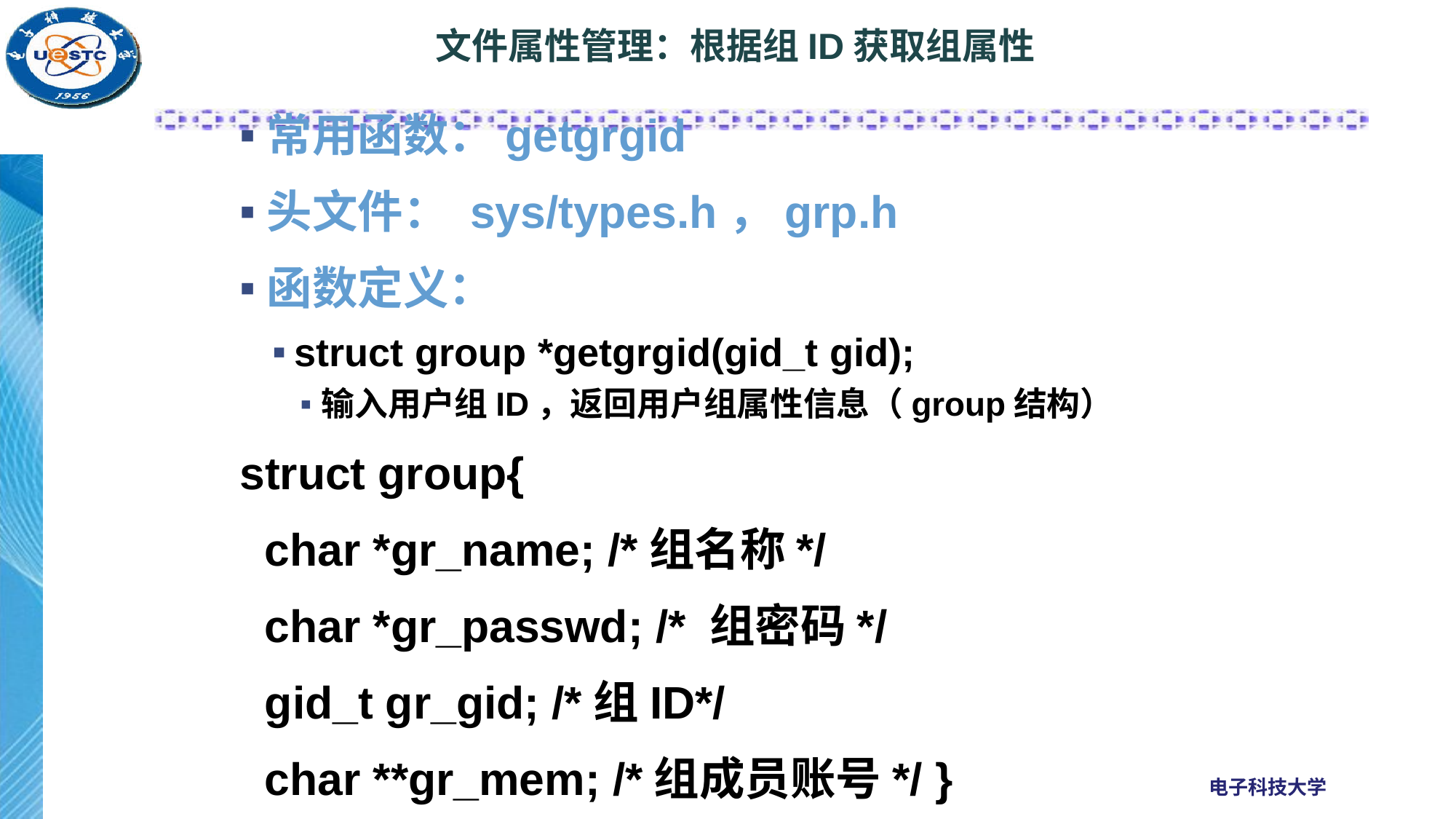

# 文件属性管理：根据组ID获取组属性
常用函数：getgrgid
头文件： sys/types.h，grp.h
函数定义：
struct group *getgrgid(gid_t gid);
输入用户组ID，返回用户组属性信息（group结构）
struct group{
  char *gr_name; /*组名称*/
  char *gr_passwd; /* 组密码*/
  gid_t gr_gid; /*组ID*/
  char **gr_mem; /*组成员账号*/ }